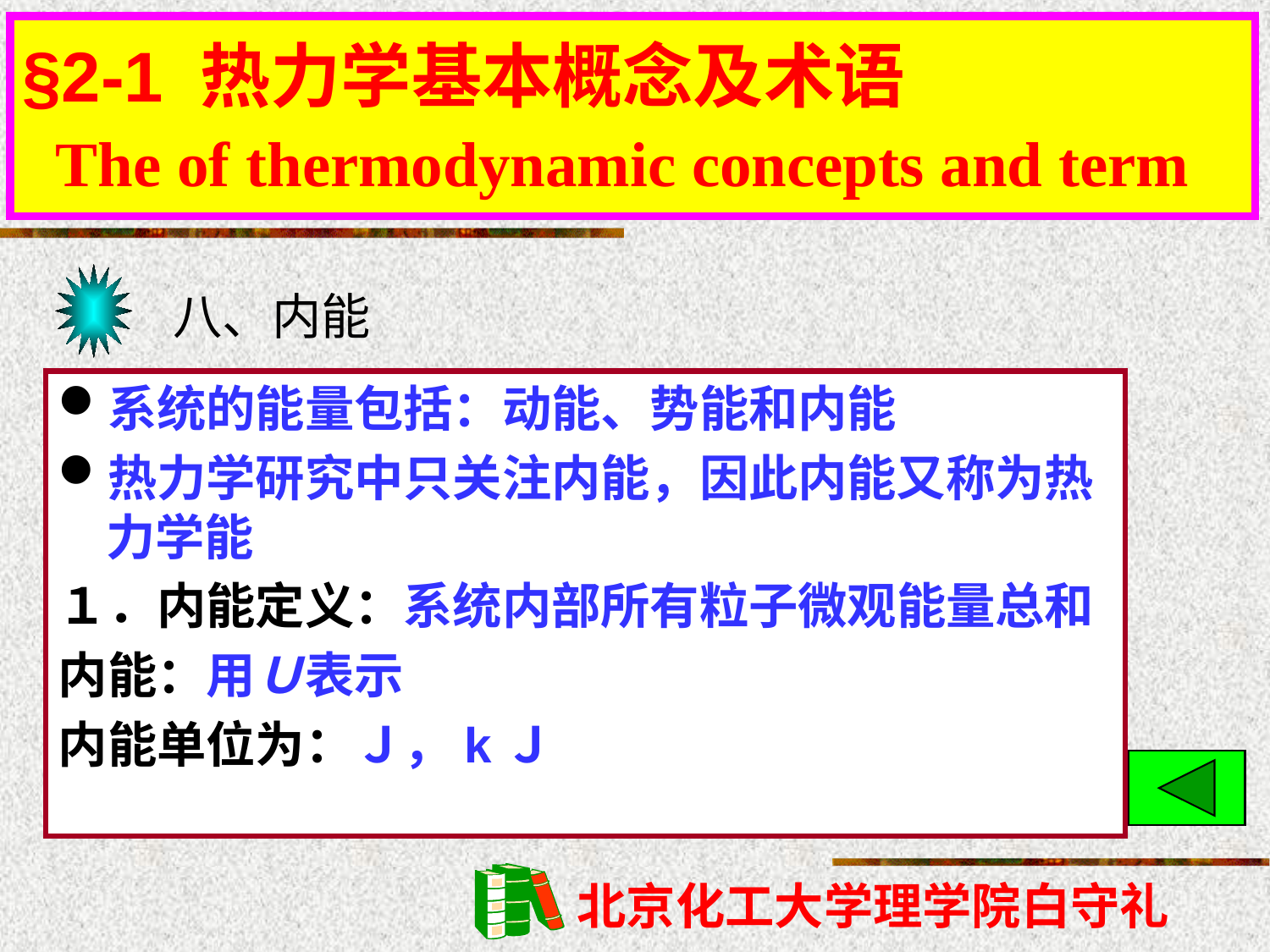

§2-1 热力学基本概念及术语
 The of thermodynamic concepts and term
# §2-1 热力学基本概念及术语

八、内能
系统的能量包括：动能、势能和内能
热力学研究中只关注内能，因此内能又称为热力学能
１．内能定义：系统内部所有粒子微观能量总和
内能：用Ｕ表示
内能单位为：Ｊ，kＪ